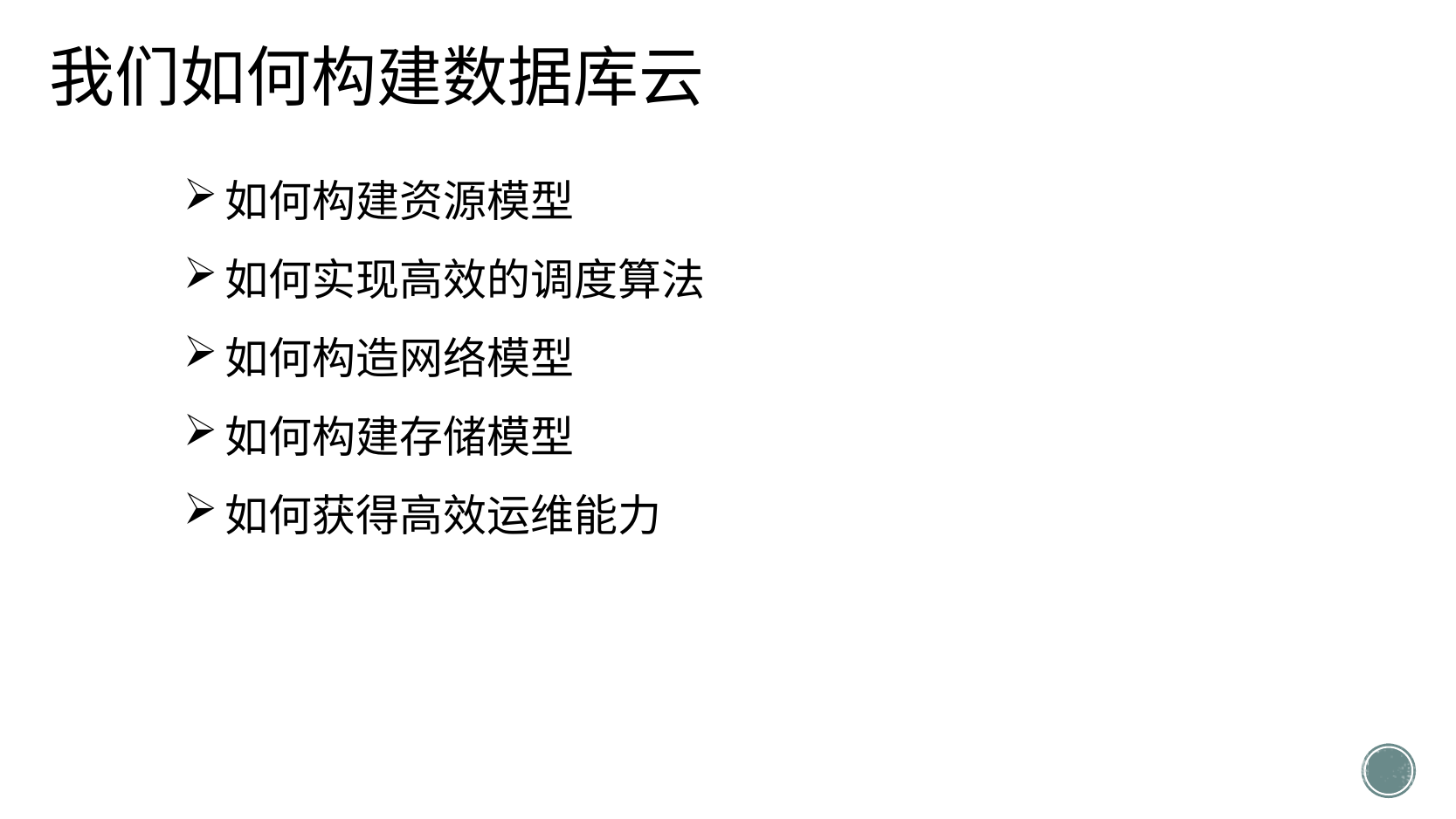

我们如何构建数据库云
如何构建资源模型
如何实现高效的调度算法
如何构造网络模型
如何构建存储模型
如何获得高效运维能力